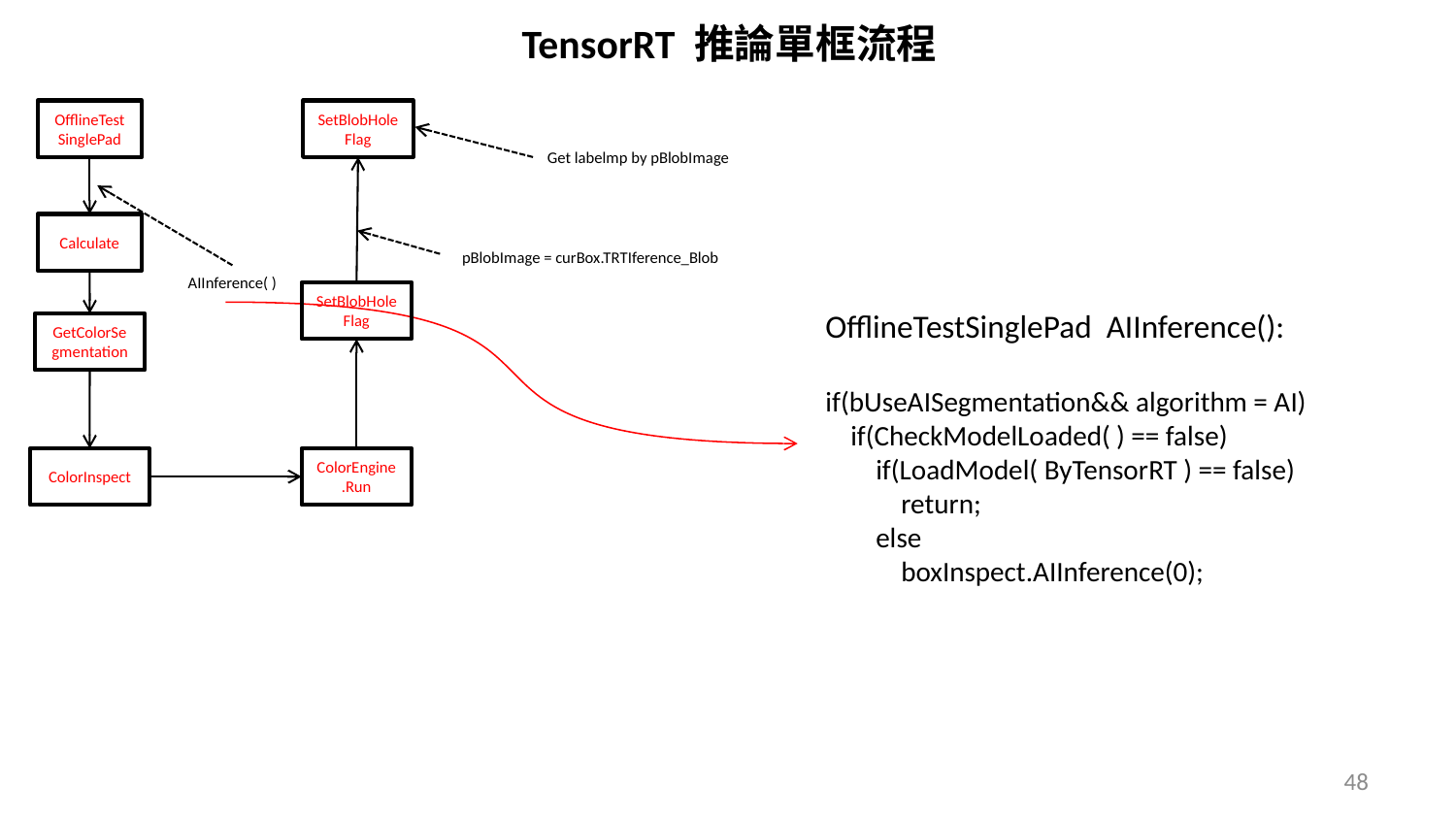

TensorRT 推論單框流程
OfflineTestSinglePad
SetBlobHoleFlag
Calculate
pBlobImage = curBox.TRTIference_Blob
AIInference( )
SetBlobHoleFlag
GetColorSegmentation
ColorInspect
ColorEngine.Run
Get labelmp by pBlobImage
OfflineTestSinglePad  AIInference():

if(bUseAISegmentation&& algorithm = AI)
    if(CheckModelLoaded( ) == false)
        if(LoadModel( ByTensorRT ) == false)
            return;
        else
            boxInspect.AIInference(0);
48